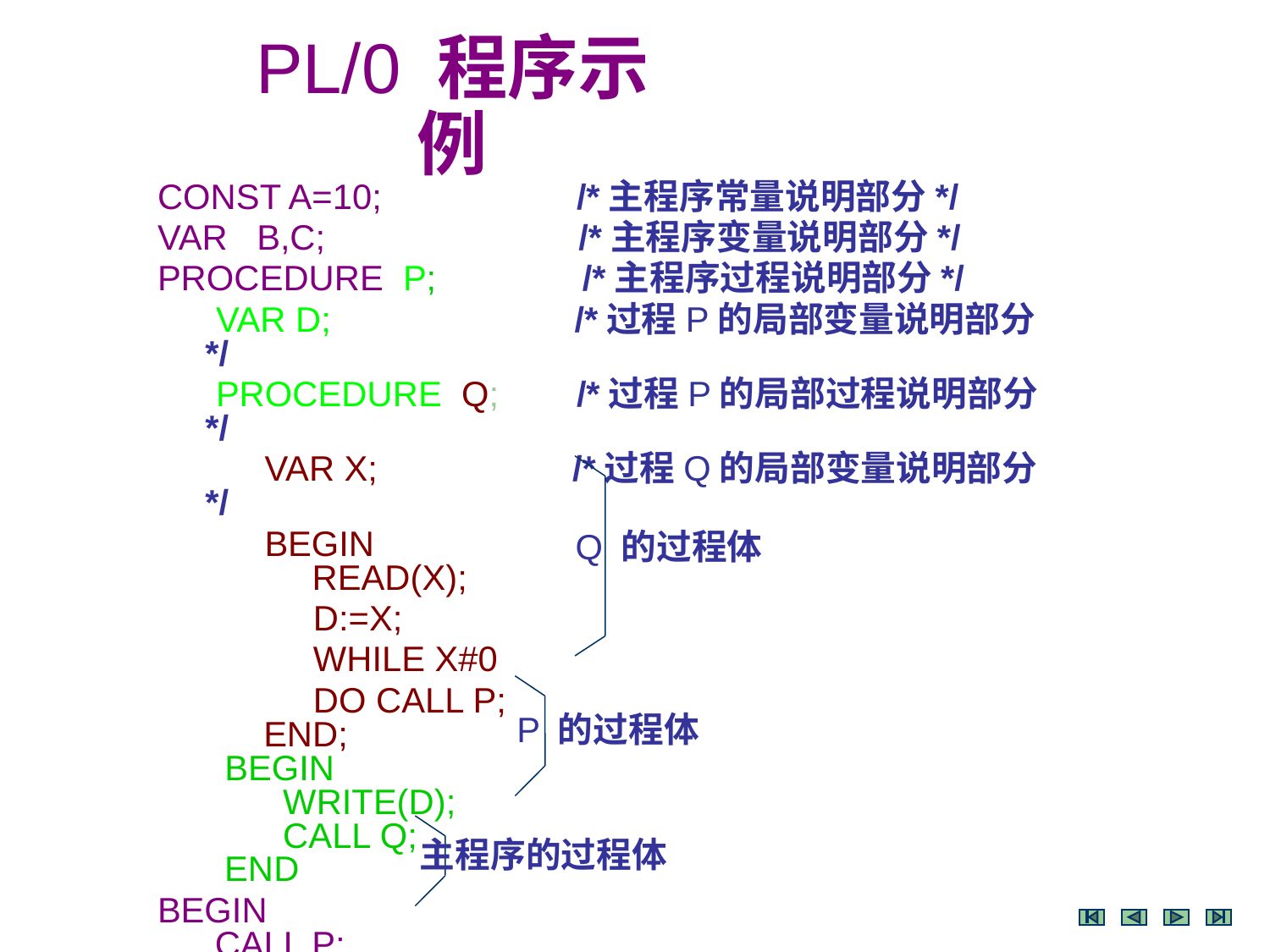

PL/0 程序示例
CONST A=10;                    /*主程序常量说明部分*/
VAR   B,C;                          /*主程序变量说明部分*/
PROCEDURE  P;               /*主程序过程说明部分*/
      VAR D;                         /*过程P的局部变量说明部分*/
      PROCEDURE  Q;        /*过程P的局部过程说明部分*/
           VAR X;                    /*过程Q的局部变量说明部分*/
           BEGIN
           READ(X);
                D:=X;
                WHILE X#0
                DO CALL P;
      END;
  BEGIN
        WRITE(D);
        CALL Q;
  END
BEGIN
 CALL P;
END.

Q 的过程体

P 的过程体

主程序的过程体